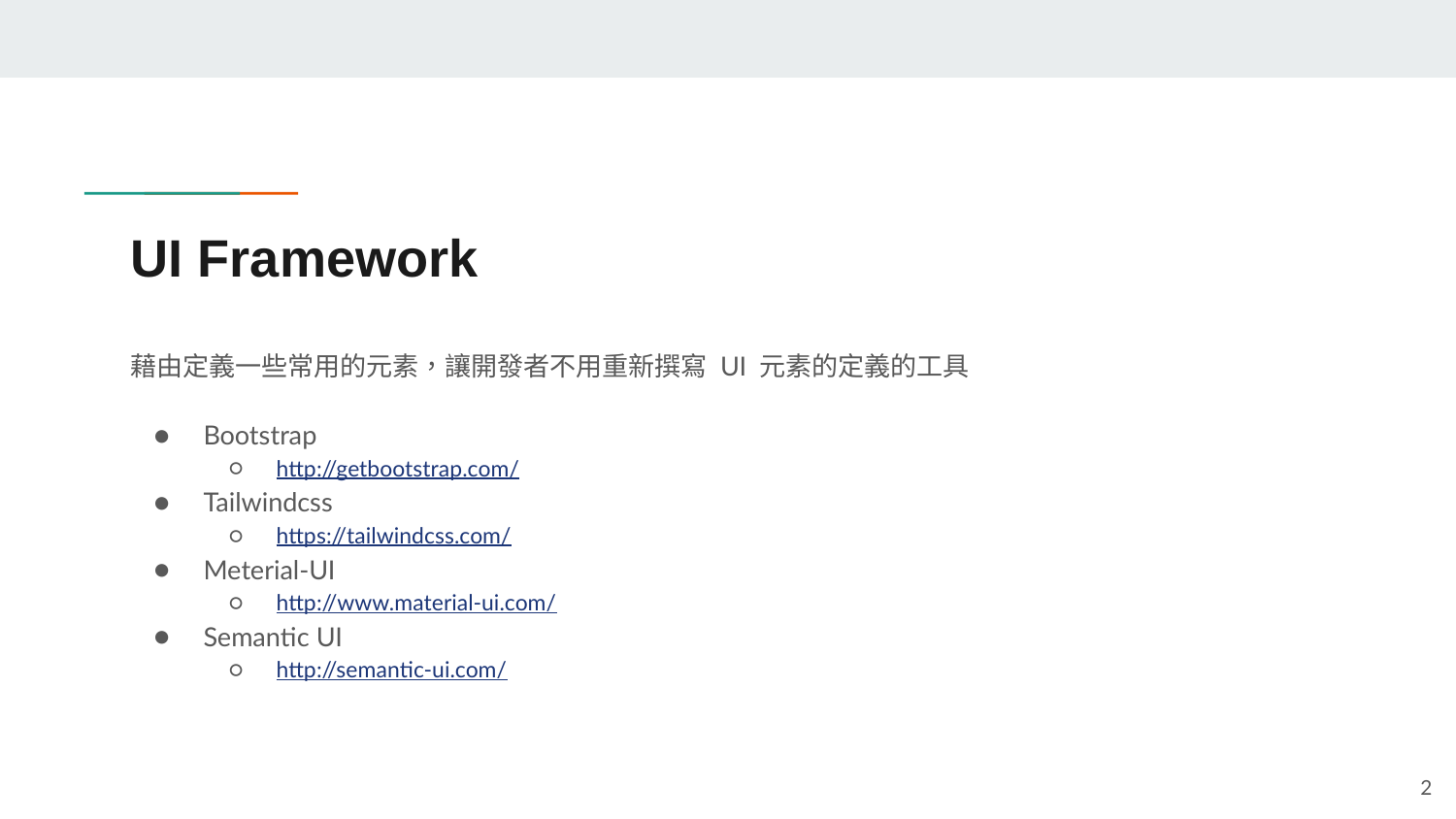

# UI Framework
藉由定義一些常用的元素，讓開發者不用重新撰寫 UI 元素的定義的工具
Bootstrap
http://getbootstrap.com/
Tailwindcss
https://tailwindcss.com/
Meterial-UI
http://www.material-ui.com/
Semantic UI
http://semantic-ui.com/
2